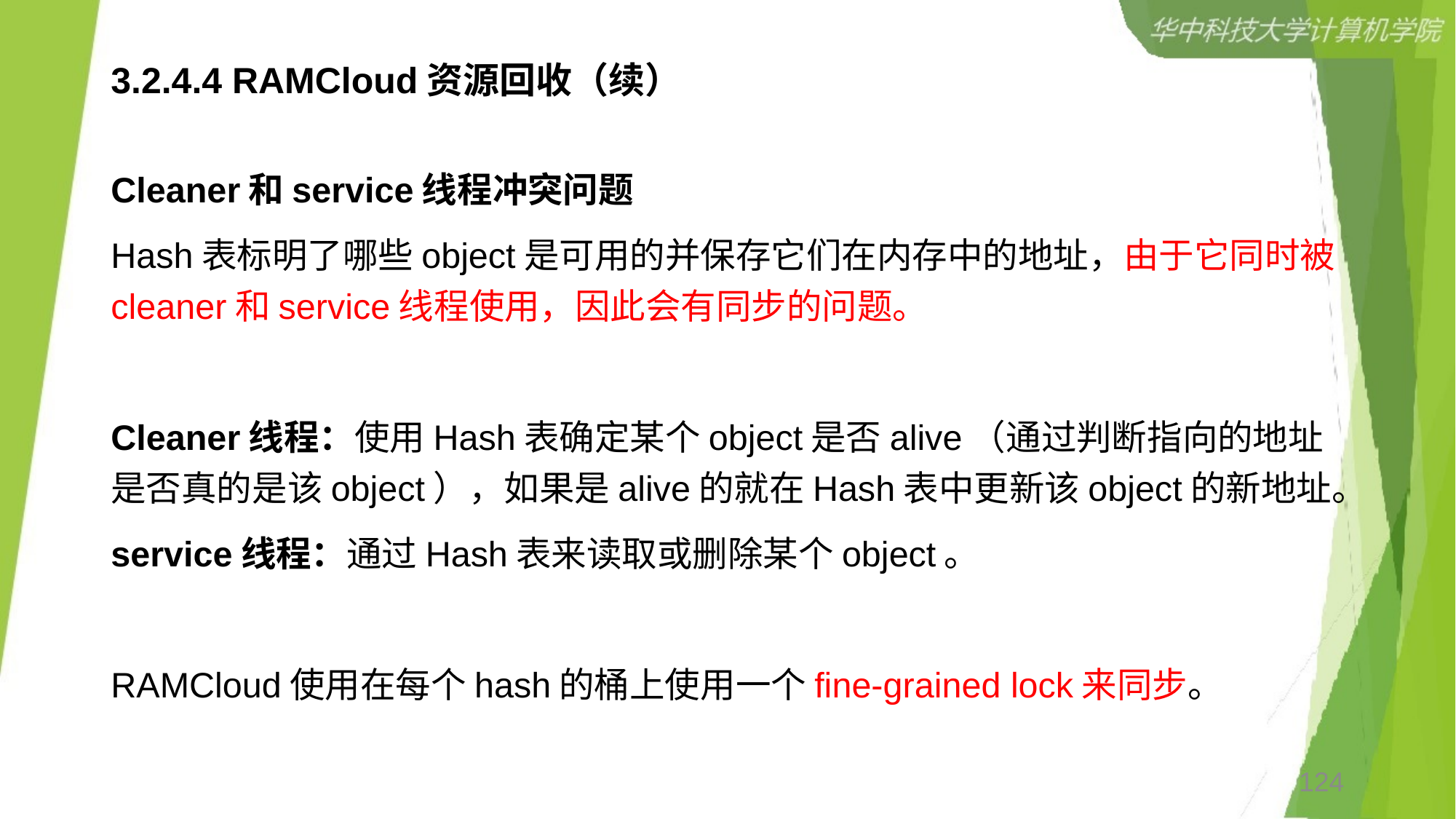

# 3.2.4.4 RAMCloud资源回收（续）
Cleaner和service线程冲突问题
Hash表标明了哪些object是可用的并保存它们在内存中的地址，由于它同时被cleaner和service线程使用，因此会有同步的问题。

Cleaner线程：使用Hash表确定某个object是否alive（通过判断指向的地址是否真的是该object），如果是alive的就在Hash表中更新该object的新地址。
service线程：通过Hash表来读取或删除某个object。

RAMCloud使用在每个hash的桶上使用一个fine-grained lock来同步。
124